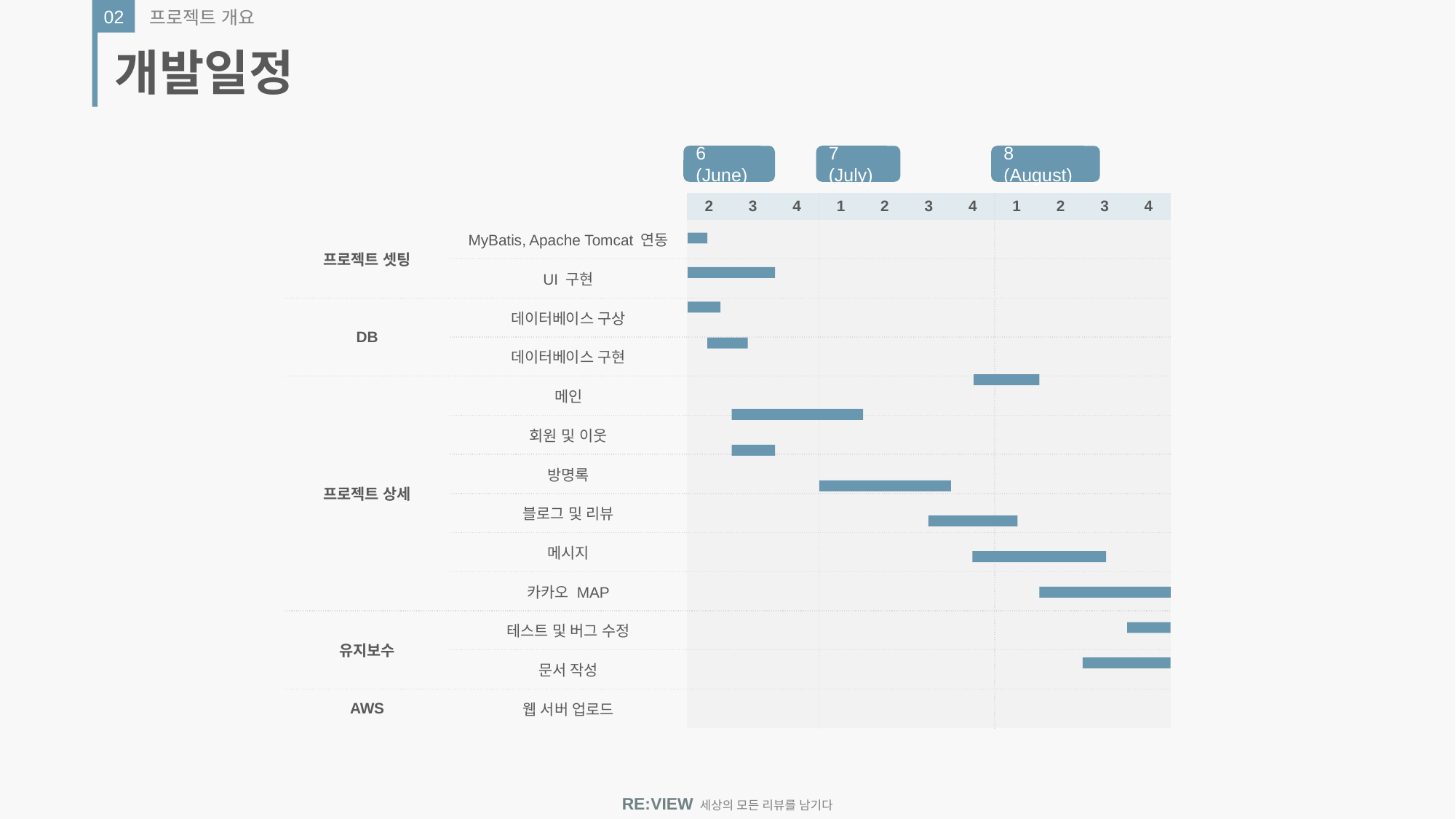

02

프로젝트 개요
개발일정
6 (June)
7 (July)
8 (August)

|  |  | 2 | 3 | 4 | 1 | 2 | 3 | 4 | 1 | 2 | 3 | 4 |
| --- | --- | --- | --- | --- | --- | --- | --- | --- | --- | --- | --- | --- |
| 프로젝트 셋팅 | MyBatis, Apache Tomcat 연동 |  |  |  |  |  |  |  |  |  |  |  |
|  | UI 구현 |  |  |  |  |  |  |  |  |  |  |  |
| DB | 데이터베이스 구상 |  |  |  |  |  |  |  |  |  |  |  |
|  | 데이터베이스 구현 |  |  |  |  |  |  |  |  |  |  |  |
| 프로젝트 상세 | 메인 |  |  |  |  |  |  |  |  |  |  |  |
|  | 회원 및 이웃 |  |  |  |  |  |  |  |  |  |  |  |
|  | 방명록 |  |  |  |  |  |  |  |  |  |  |  |
|  | 블로그 및 리뷰 |  |  |  |  |  |  |  |  |  |  |  |
|  | 메시지 |  |  |  |  |  |  |  |  |  |  |  |
|  | 카카오 MAP |  |  |  |  |  |  |  |  |  |  |  |
| 유지보수 | 테스트 및 버그 수정 |  |  |  |  |  |  |  |  |  |  |  |
|  | 문서 작성 |  |  |  |  |  |  |  |  |  |  |  |
| AWS | 웹 서버 업로드 |  |  |  |  |  |  |  |  |  |  |  |